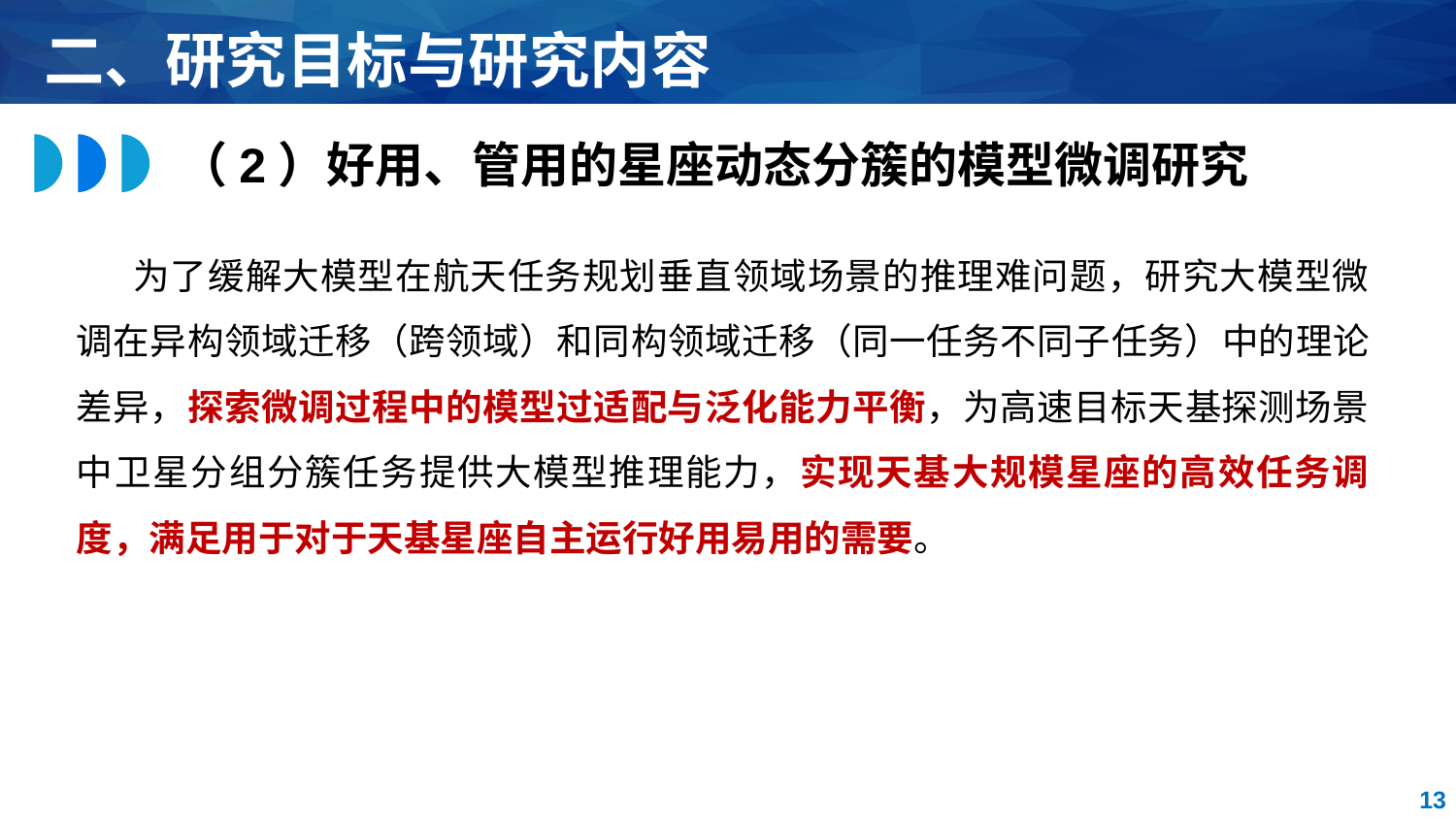

二、研究目标与研究内容

（2）好用、管用的星座动态分簇的模型微调研究

为了缓解大模型在航天任务规划垂直领域场景的推理难问题，研究大模型微调在异构领域迁移（跨领域）和同构领域迁移（同一任务不同子任务）中的理论差异，探索微调过程中的模型过适配与泛化能力平衡，为高速目标天基探测场景中卫星分组分簇任务提供大模型推理能力，实现天基大规模星座的高效任务调度，满足用于对于天基星座自主运行好用易用的需要。